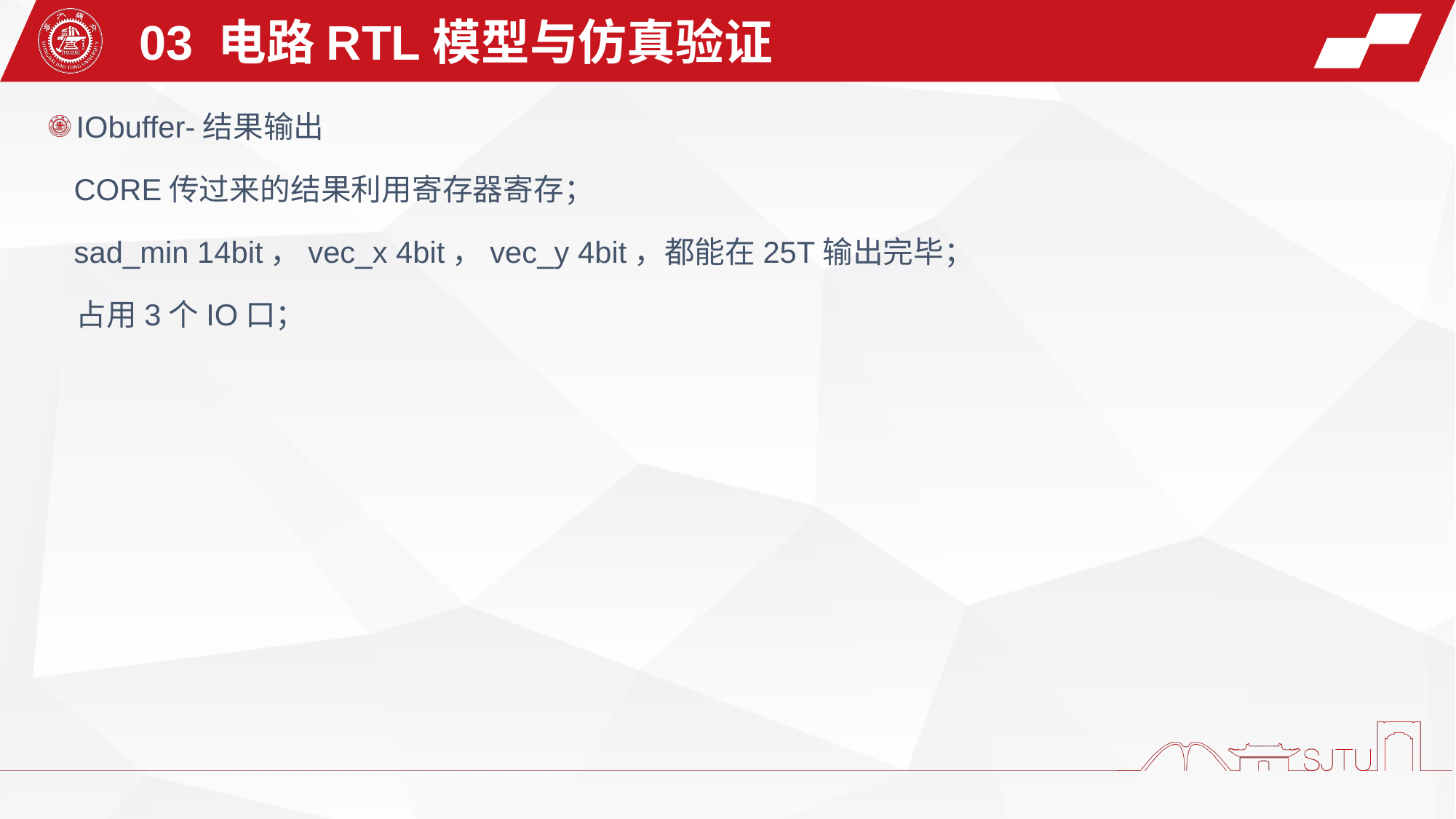

03 电路RTL模型与仿真验证
IObuffer-结果输出
   CORE传过来的结果利用寄存器寄存；
   sad_min 14bit，vec_x 4bit，vec_y 4bit，都能在25T输出完毕；
   占用3个IO口；